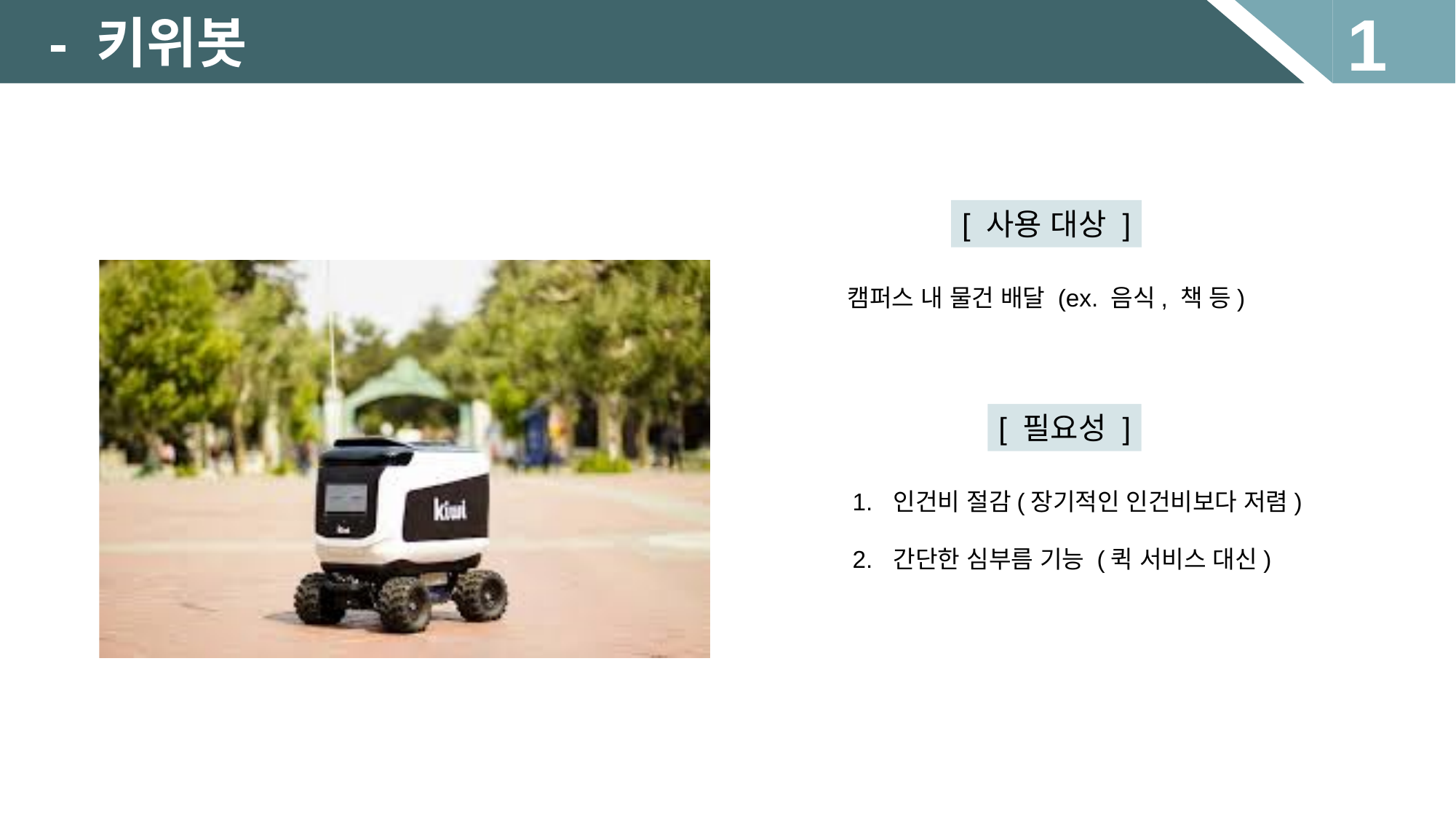

1

-
- 키위봇
[ 사용 대상 ]

캠퍼스 내 물건 배달 (ex. 음식, 책 등)

[ 필요성 ]
인건비 절감(장기적인 인건비보다 저렴)

간단한 심부름 기능 (퀵 서비스 대신)